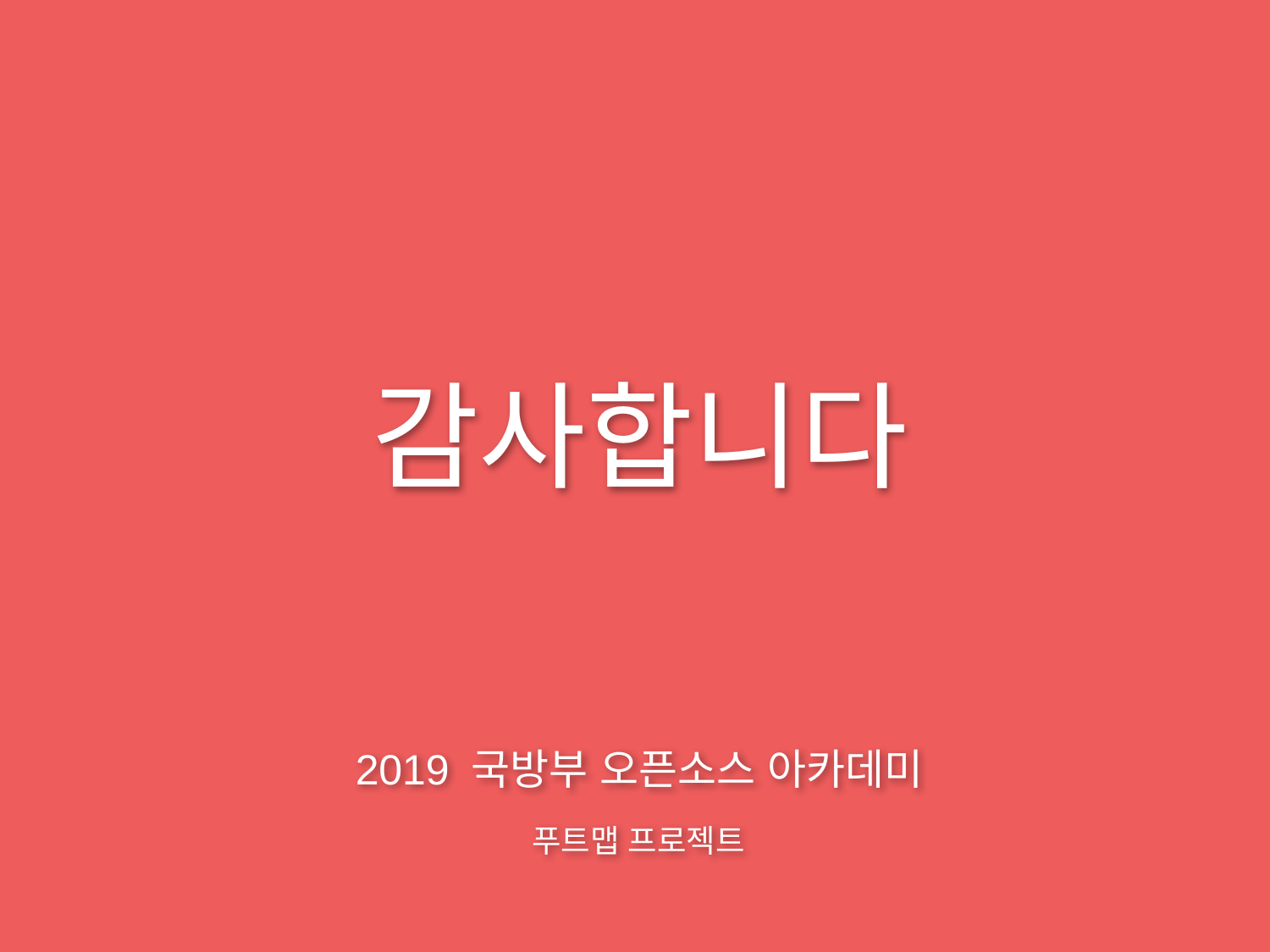

감사합니다
2019 국방부 오픈소스 아카데미
푸트맵 프로젝트